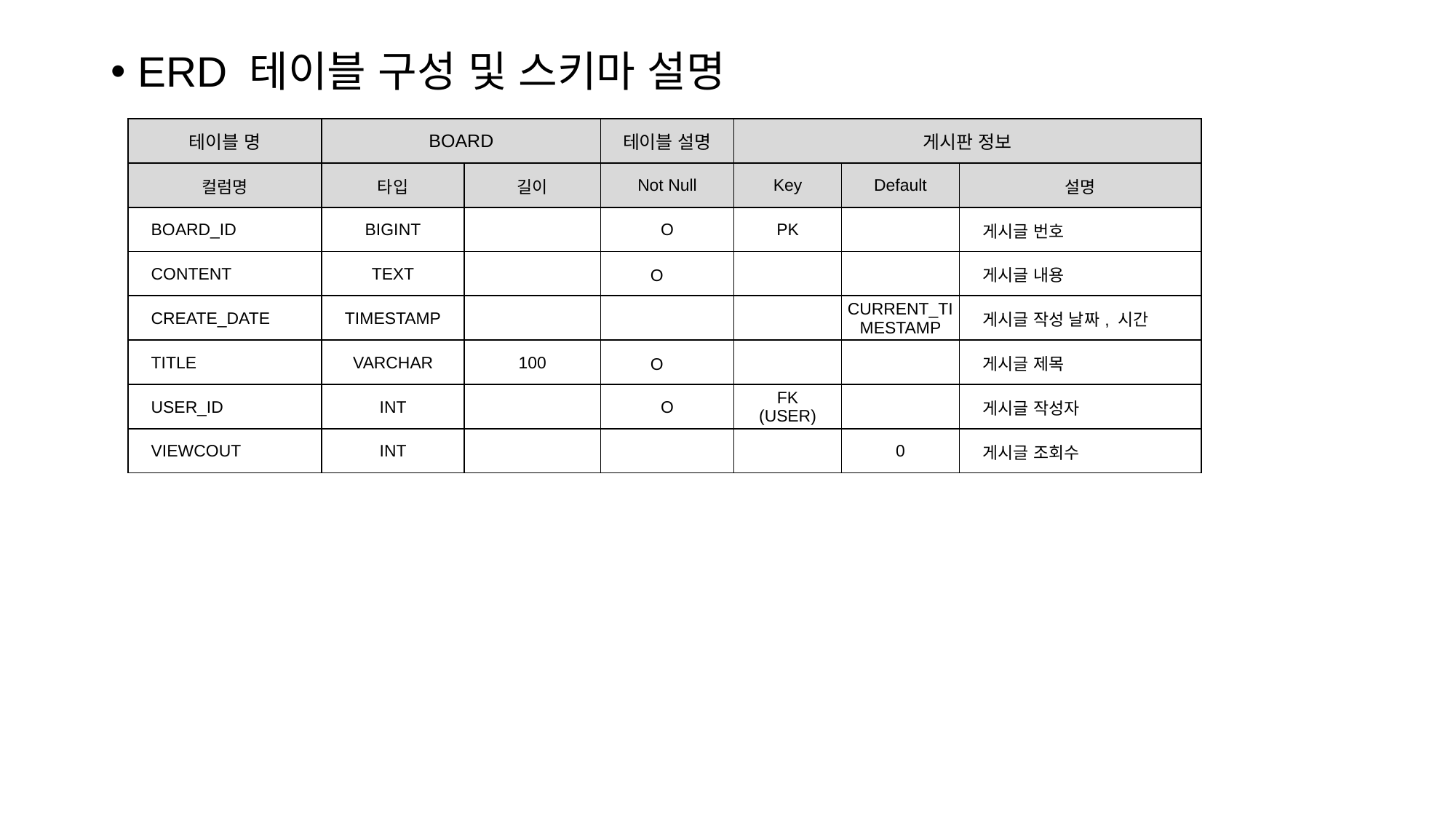

ERD 테이블 구성 및 스키마 설명
| 테이블 명 | BOARD | URI | 테이블 설명 | 게시판 정보 |  |  |
| --- | --- | --- | --- | --- | --- | --- |
| 컬럼명 | 타입 | 길이 | Not Null | Key | Default | 설명 |
| BOARD\_ID | BIGINT |  | O | PK |  | 게시글 번호 |
| CONTENT | TEXT |  | O |  |  | 게시글 내용 |
| CREATE\_DATE | TIMESTAMP |  |  |  | CURRENT\_TIMESTAMP | 게시글 작성 날짜, 시간 |
| TITLE | VARCHAR | 100 | O |  |  | 게시글 제목 |
| USER\_ID | INT |  | O | FK (USER) |  | 게시글 작성자 |
| VIEWCOUT | INT |  |  |  | 0 | 게시글 조회수 |